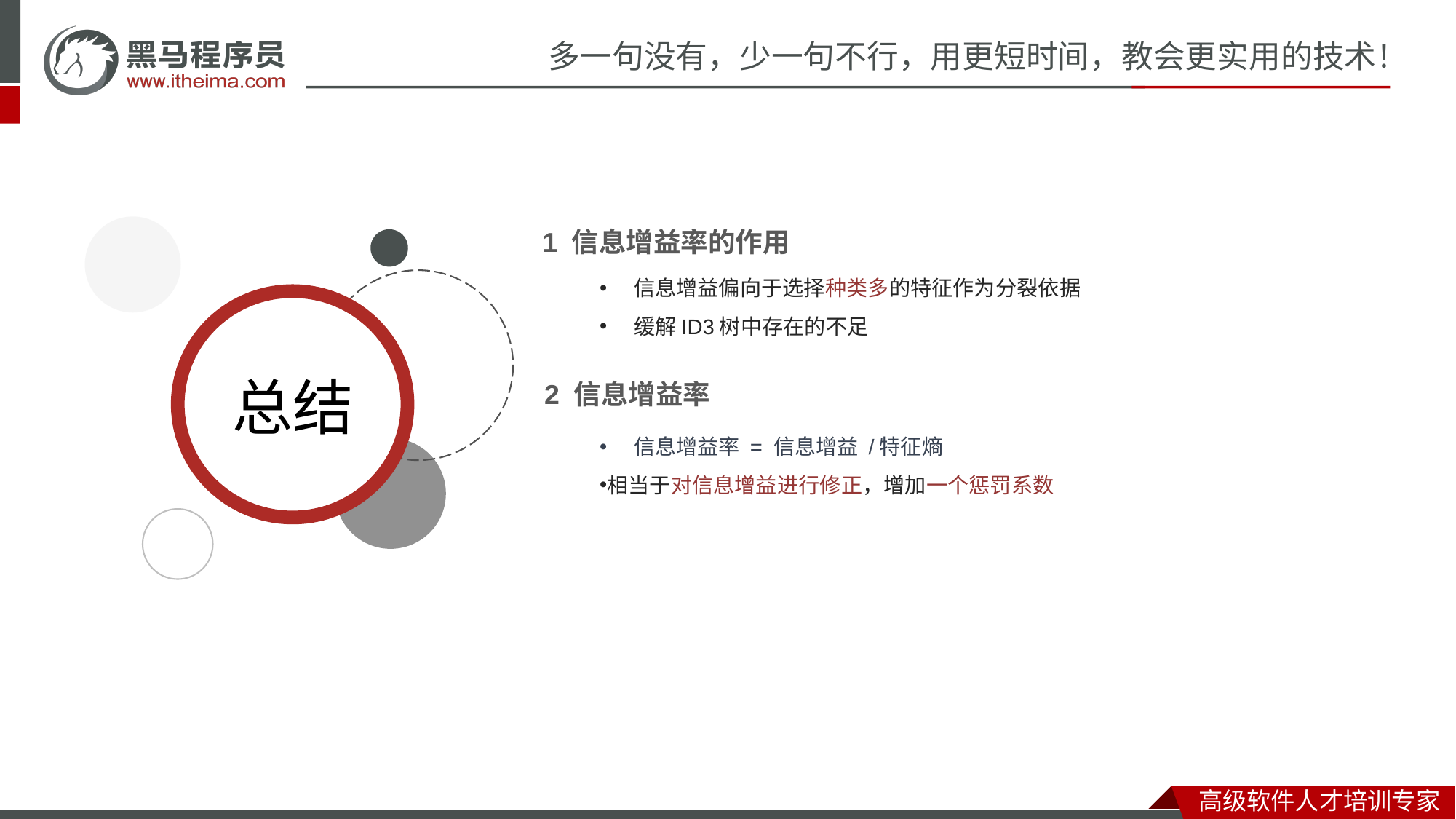

1 信息增益率的作用
信息增益偏向于选择种类多的特征作为分裂依据
缓解ID3树中存在的不足
2 信息增益率
信息增益率 = 信息增益 /特征熵
相当于对信息增益进行修正，增加一个惩罚系数